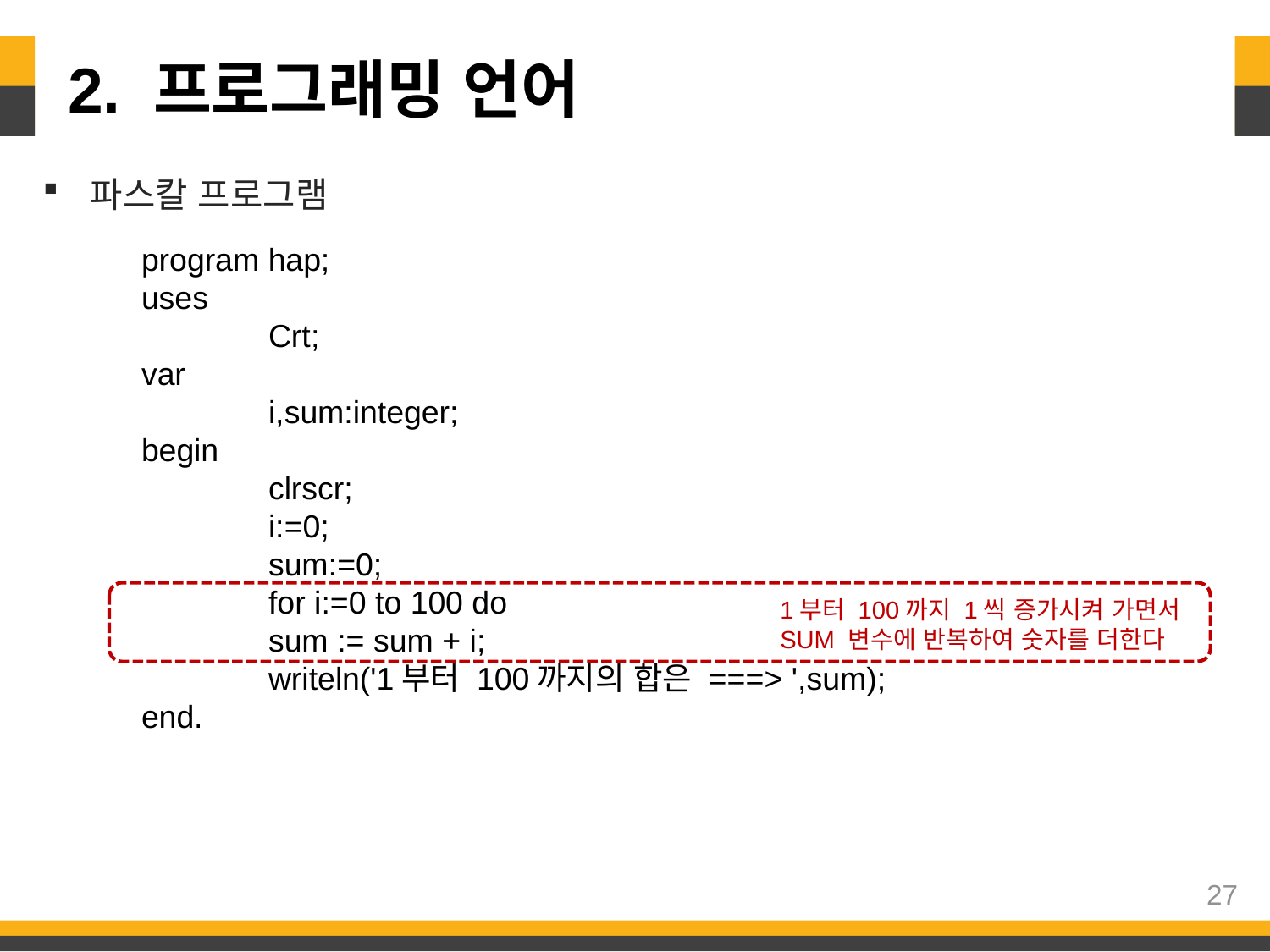

# 2. 프로그래밍 언어
파스칼 프로그램
program hap;
uses
	Crt;
var
	i,sum:integer;
begin
	clrscr;
	i:=0;
	sum:=0;
	for i:=0 to 100 do
	sum := sum + i;
	writeln('1부터 100까지의 합은 ===> ',sum);
end.

1부터 100까지 1씩 증가시켜 가면서
SUM 변수에 반복하여 숫자를 더한다
27